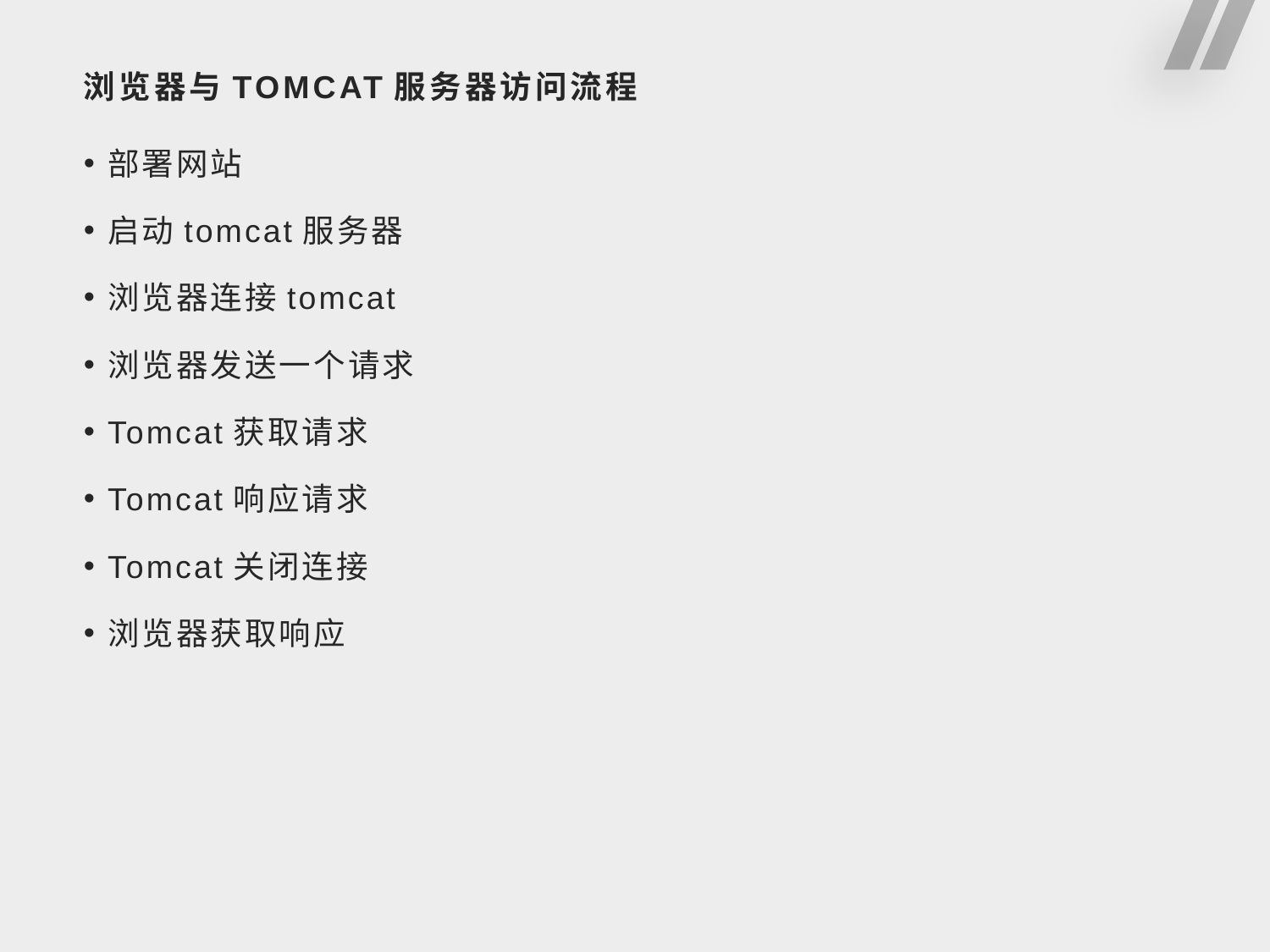

# 浏览器与TOMCAT服务器访问流程
部署网站
启动tomcat服务器
浏览器连接tomcat
浏览器发送一个请求
Tomcat获取请求
Tomcat响应请求
Tomcat关闭连接
浏览器获取响应